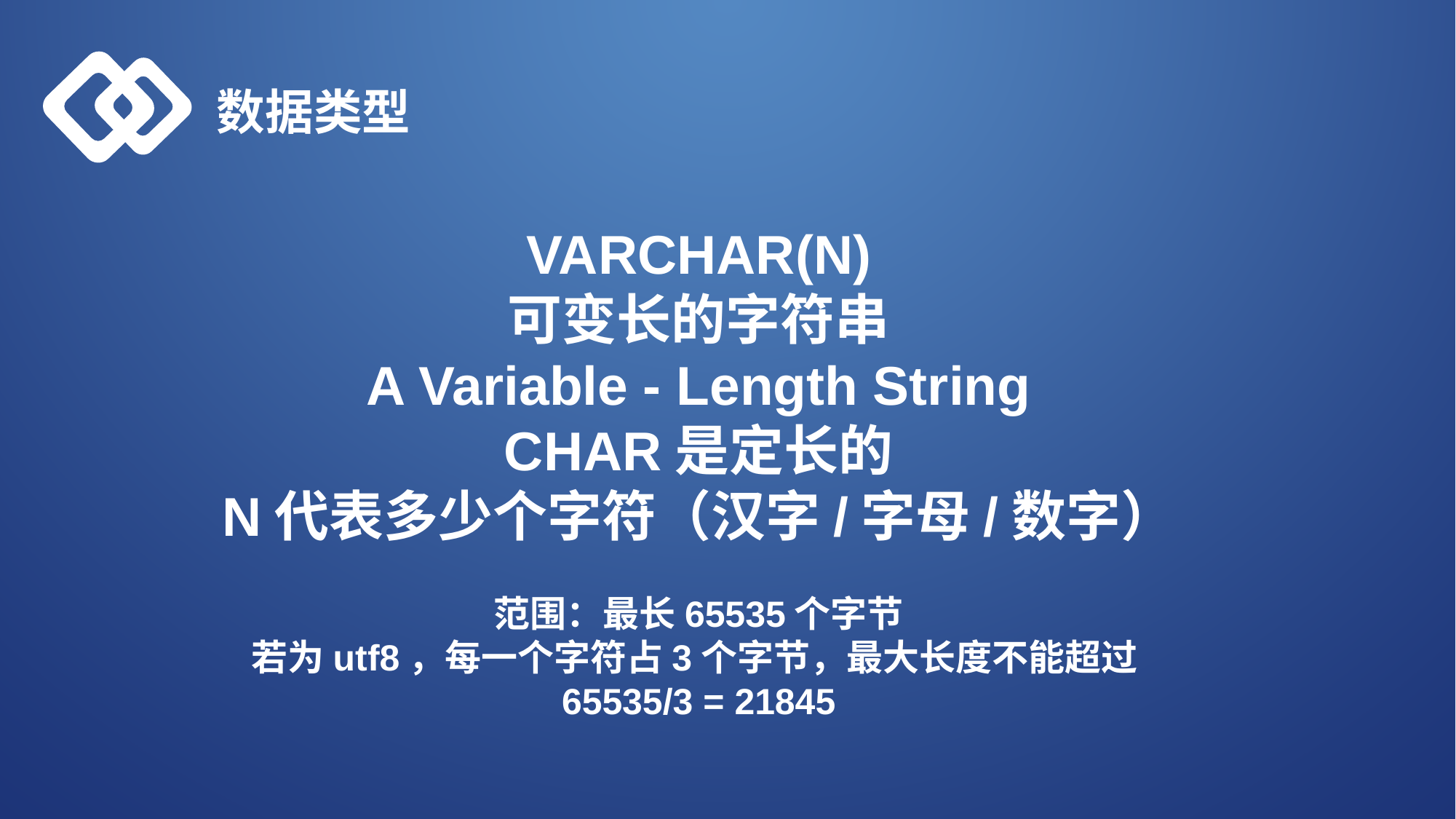

数据类型

VARCHAR(N)
可变长的字符串
A Variable - Length String
CHAR是定长的
N代表多少个字符（汉字/字母/数字）

范围：最长65535个字节
若为utf8，每一个字符占3个字节，最大长度不能超过65535/3 = 21845